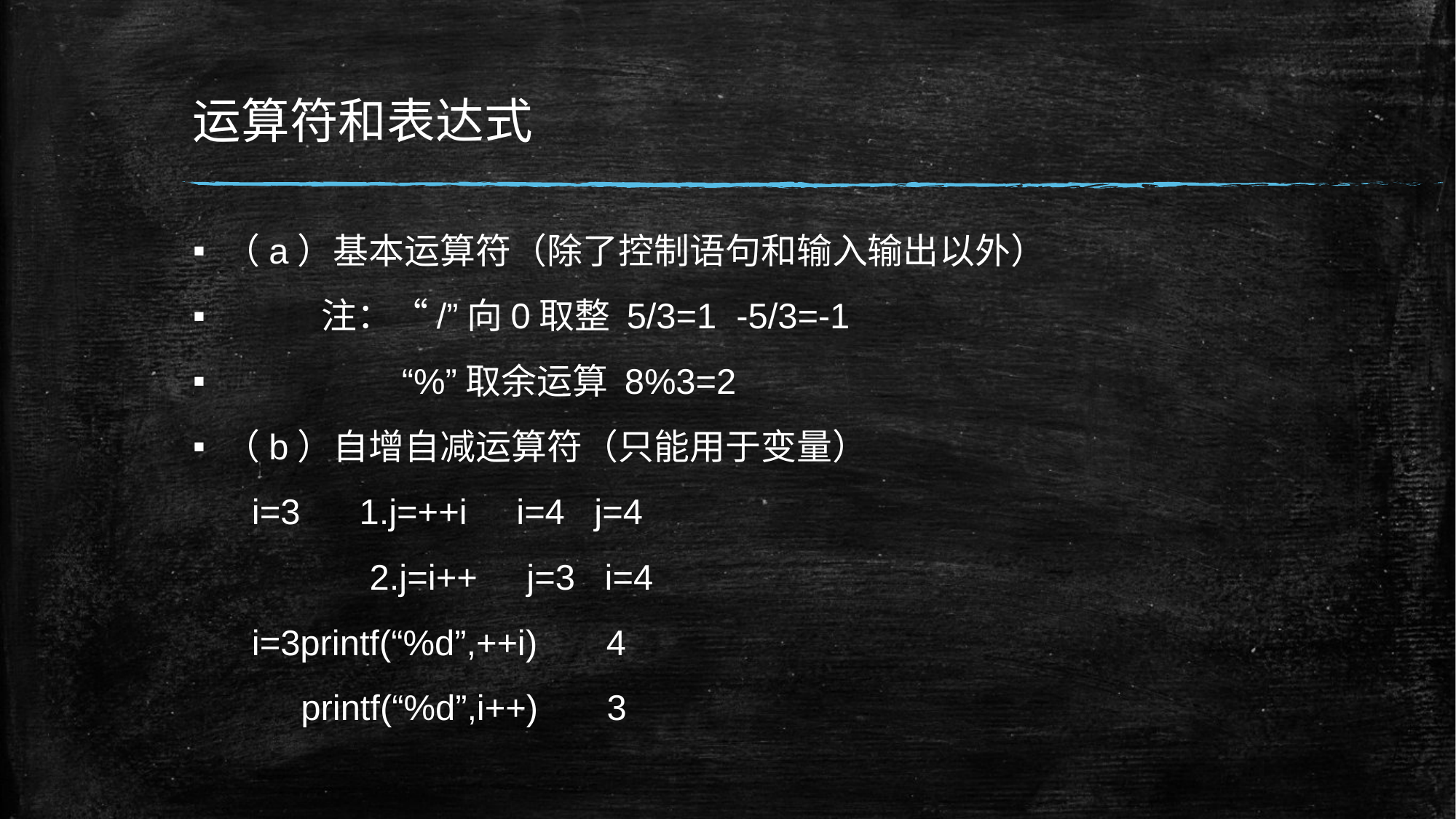

# 运算符和表达式
（a）基本运算符（除了控制语句和输入输出以外）
           注：“/”向0取整 5/3=1  -5/3=-1
                  “%”取余运算 8%3=2
（b）自增自减运算符（只能用于变量）
      i=3      1.j=++i     i=4   j=4
                  2.j=i++     j=3   i=4
      i=3printf(“%d”,++i)       4
           printf(“%d”,i++)       3